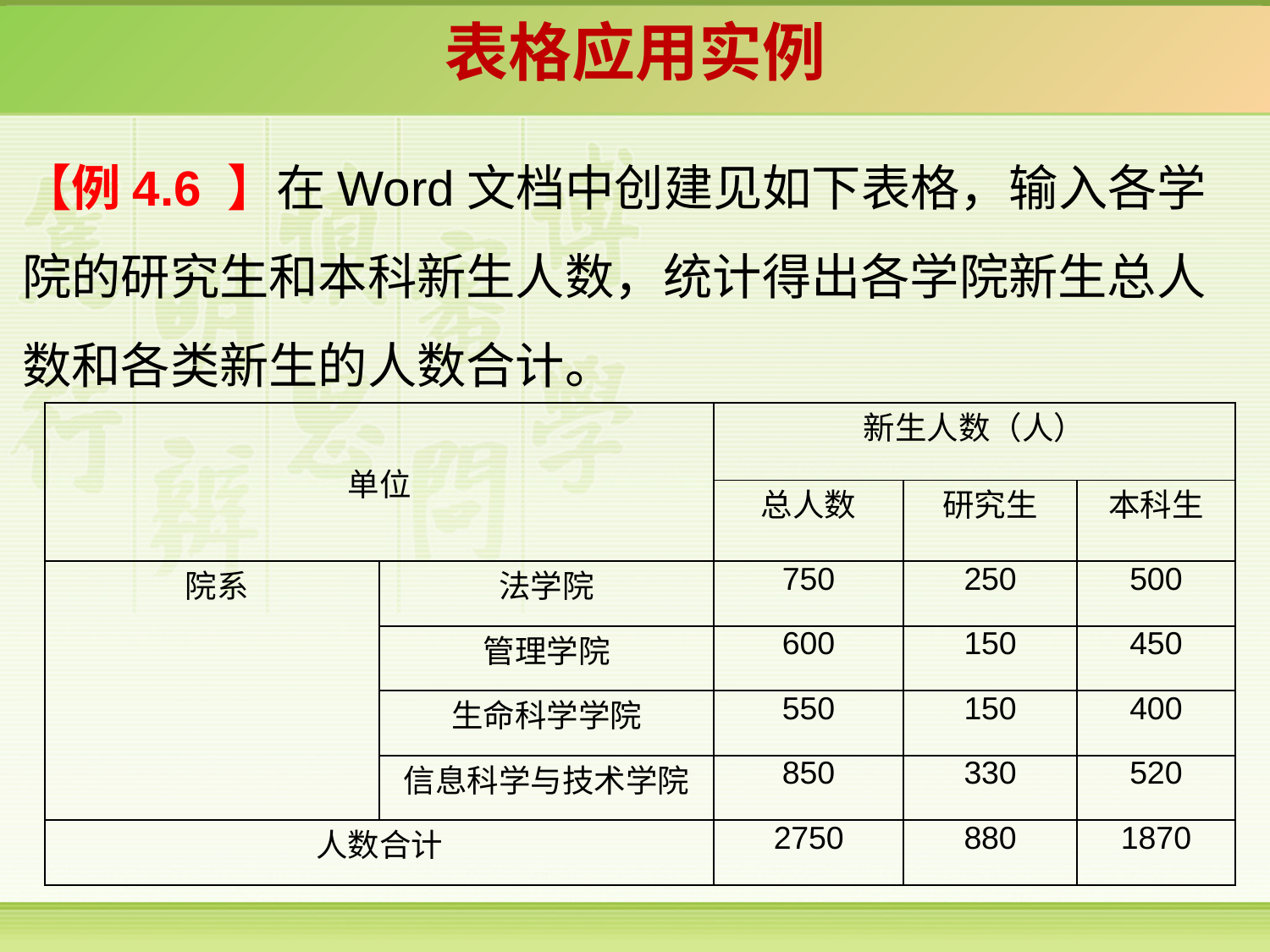

表格应用实例
【例4.6 】在Word文档中创建见如下表格，输入各学院的研究生和本科新生人数，统计得出各学院新生总人数和各类新生的人数合计。
| 单位 |  | 新生人数（人） |  |  |
| --- | --- | --- | --- | --- |
|  |  | 总人数 | 研究生 | 本科生 |
| 院系 | 法学院 | 750 | 250 | 500 |
|  | 管理学院 | 600 | 150 | 450 |
|  | 生命科学学院 | 550 | 150 | 400 |
|  | 信息科学与技术学院 | 850 | 330 | 520 |
| 人数合计 |  | 2750 | 880 | 1870 |

45